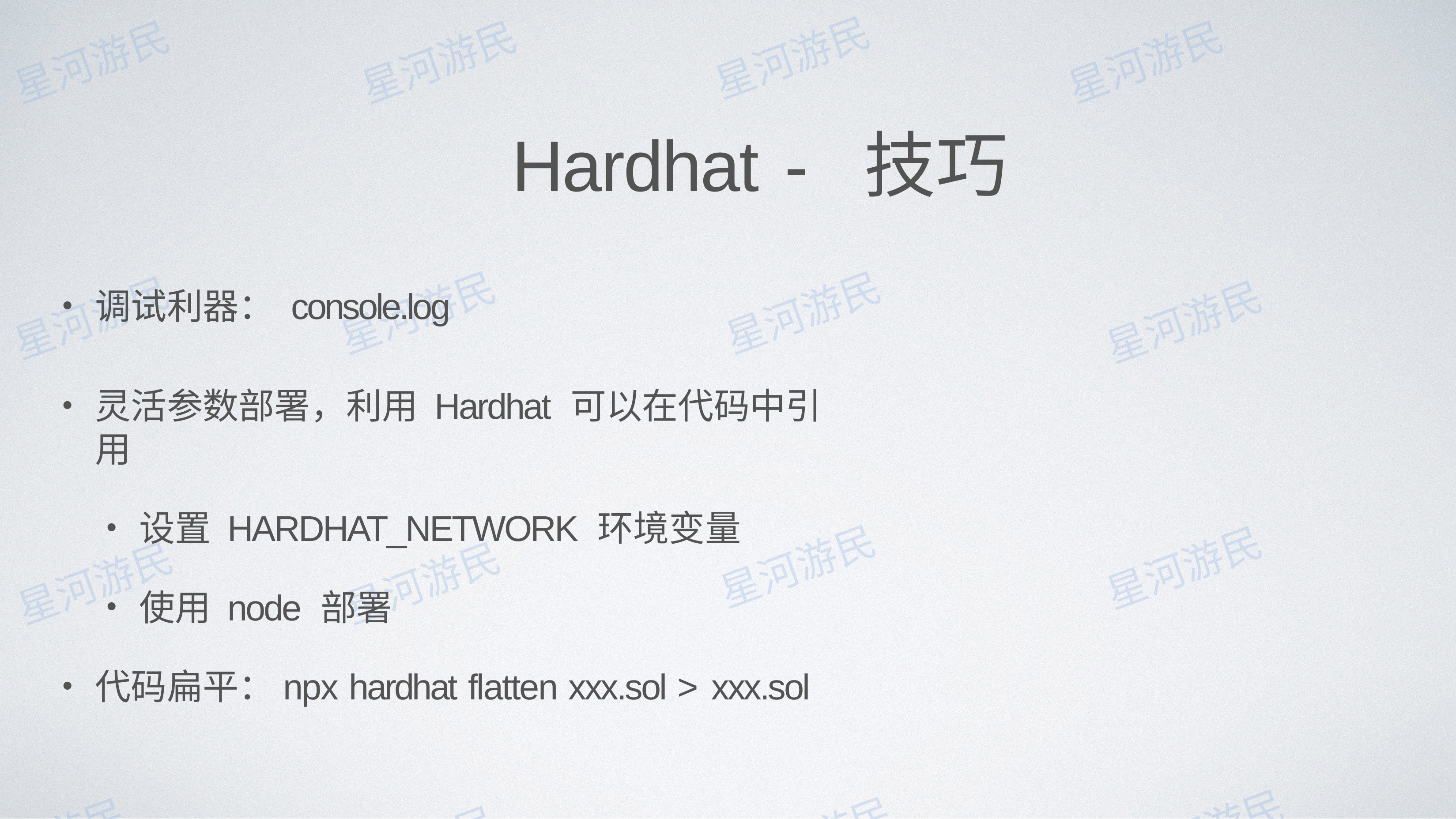

# Hardhat - 技巧
调试利器： console.log

灵活参数部署，利⽤ Hardhat 可以在代码中引⽤

设置 HARDHAT_NETWORK 环境变量

使⽤ node 部署

代码扁平：npx hardhat flatten xxx.sol > xxx.sol